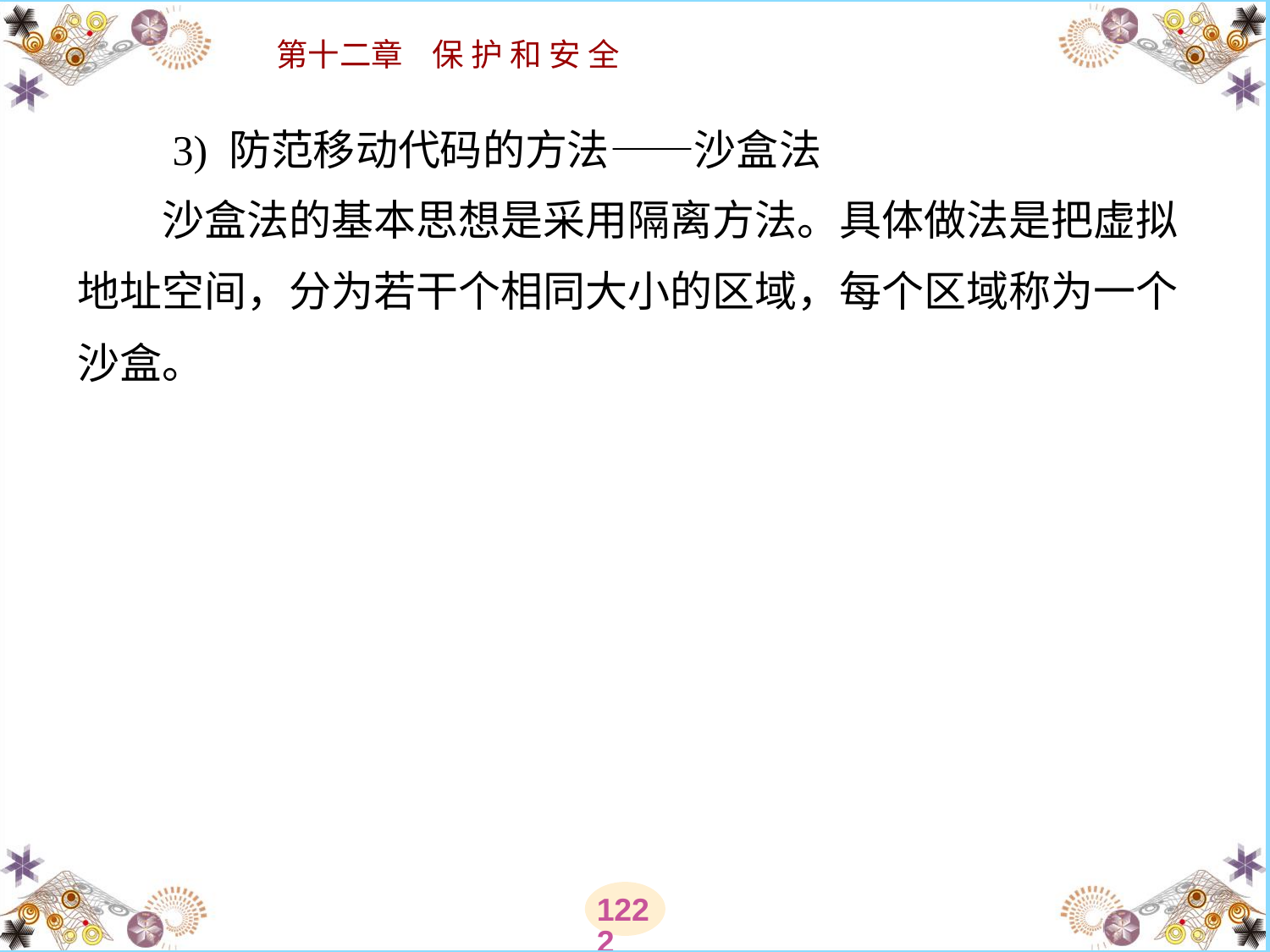

# 3) 防范移动代码的方法——沙盒法 　　沙盒法的基本思想是采用隔离方法。具体做法是把虚拟地址空间，分为若干个相同大小的区域，每个区域称为一个沙盒。